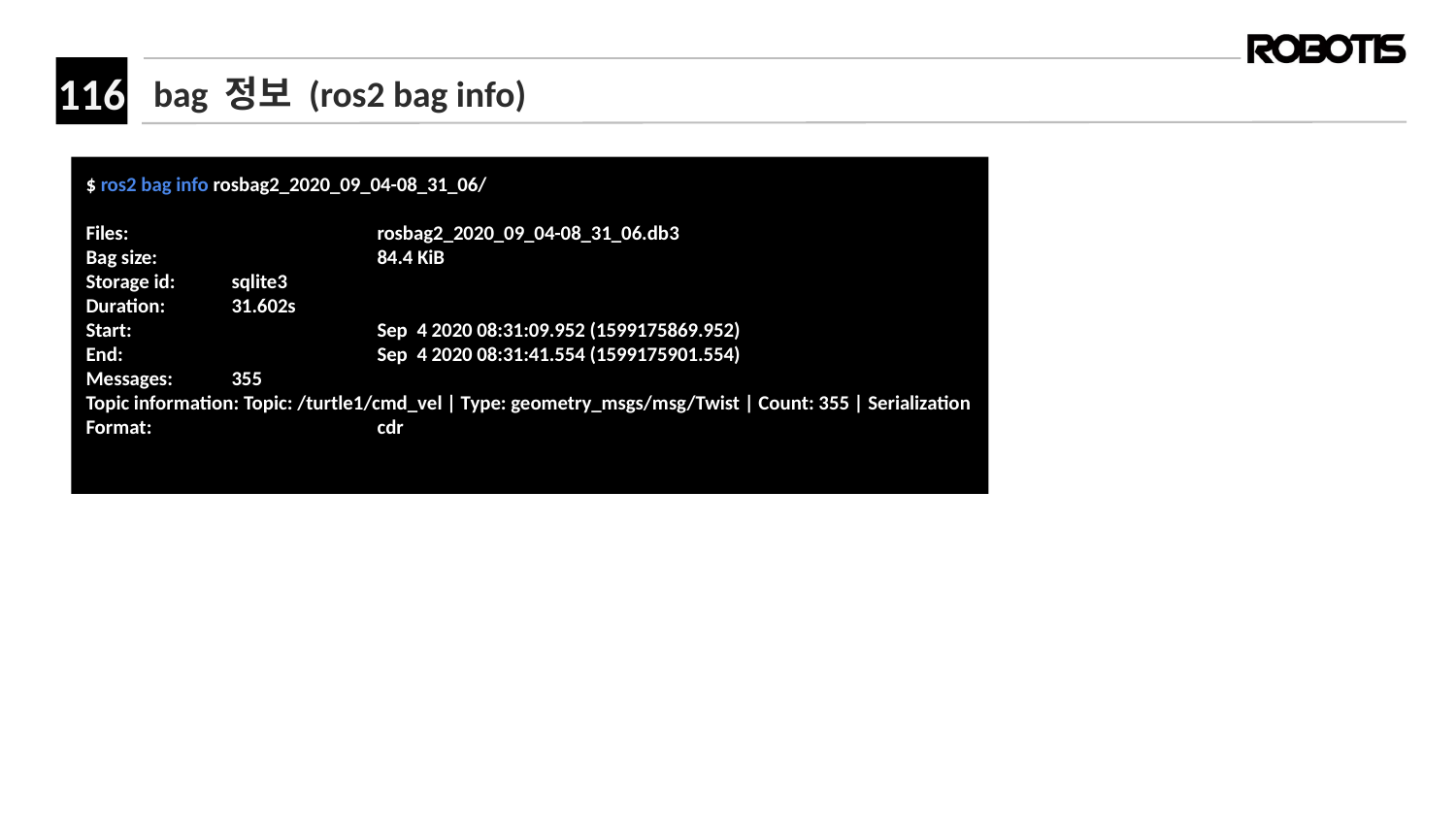

# bag 정보 (ros2 bag info)
$ ros2 bag info rosbag2_2020_09_04-08_31_06/

Files:		rosbag2_2020_09_04-08_31_06.db3
Bag size:		84.4 KiB
Storage id:	sqlite3
Duration:	31.602s
Start:		Sep  4 2020 08:31:09.952 (1599175869.952)
End:		Sep  4 2020 08:31:41.554 (1599175901.554)
Messages:	355
Topic information: Topic: /turtle1/cmd_vel | Type: geometry_msgs/msg/Twist | Count: 355 | Serialization Format: 		cdr